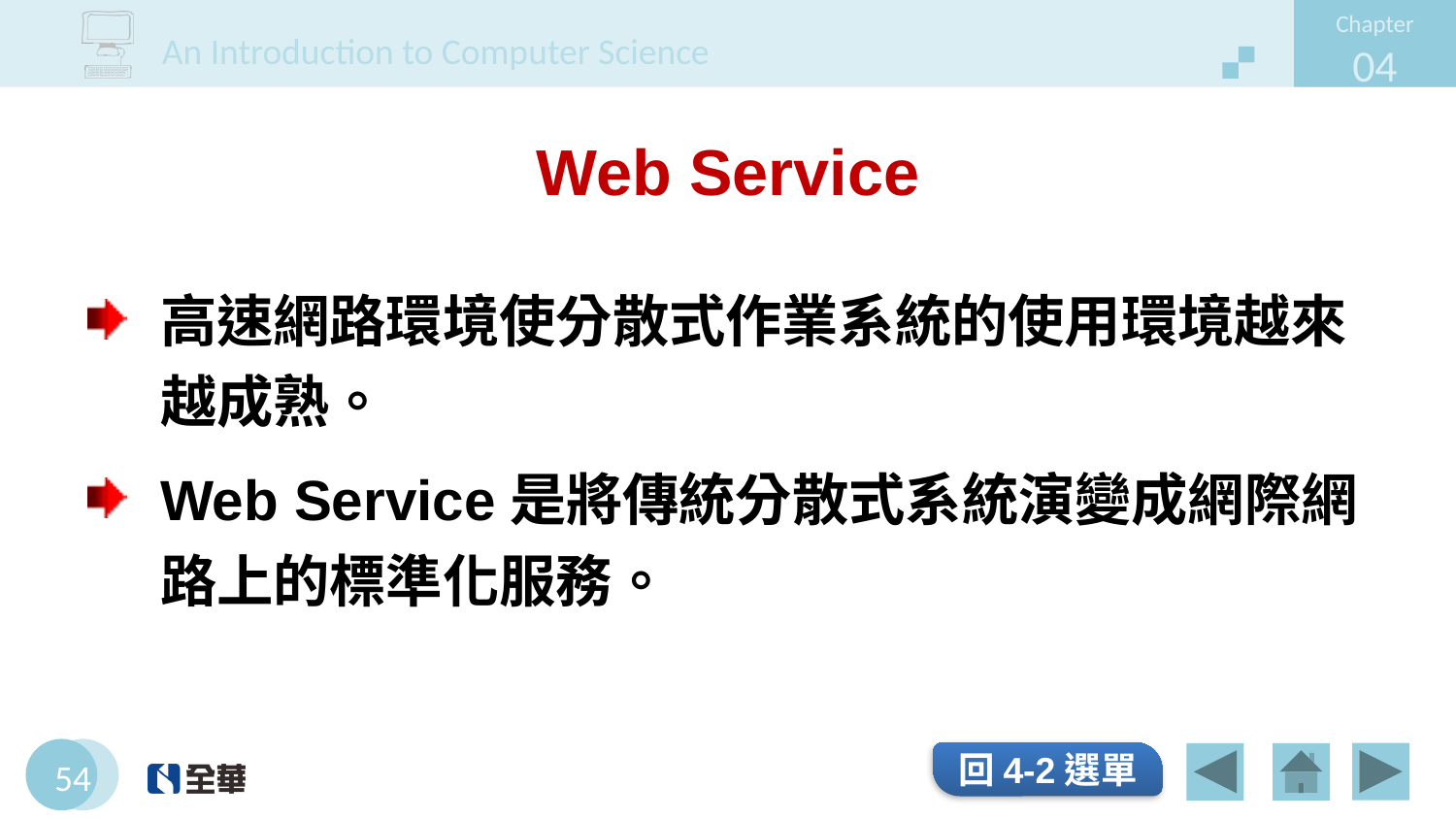

# Web Service
高速網路環境使分散式作業系統的使用環境越來越成熟。
Web Service是將傳統分散式系統演變成網際網路上的標準化服務。
回4-2選單